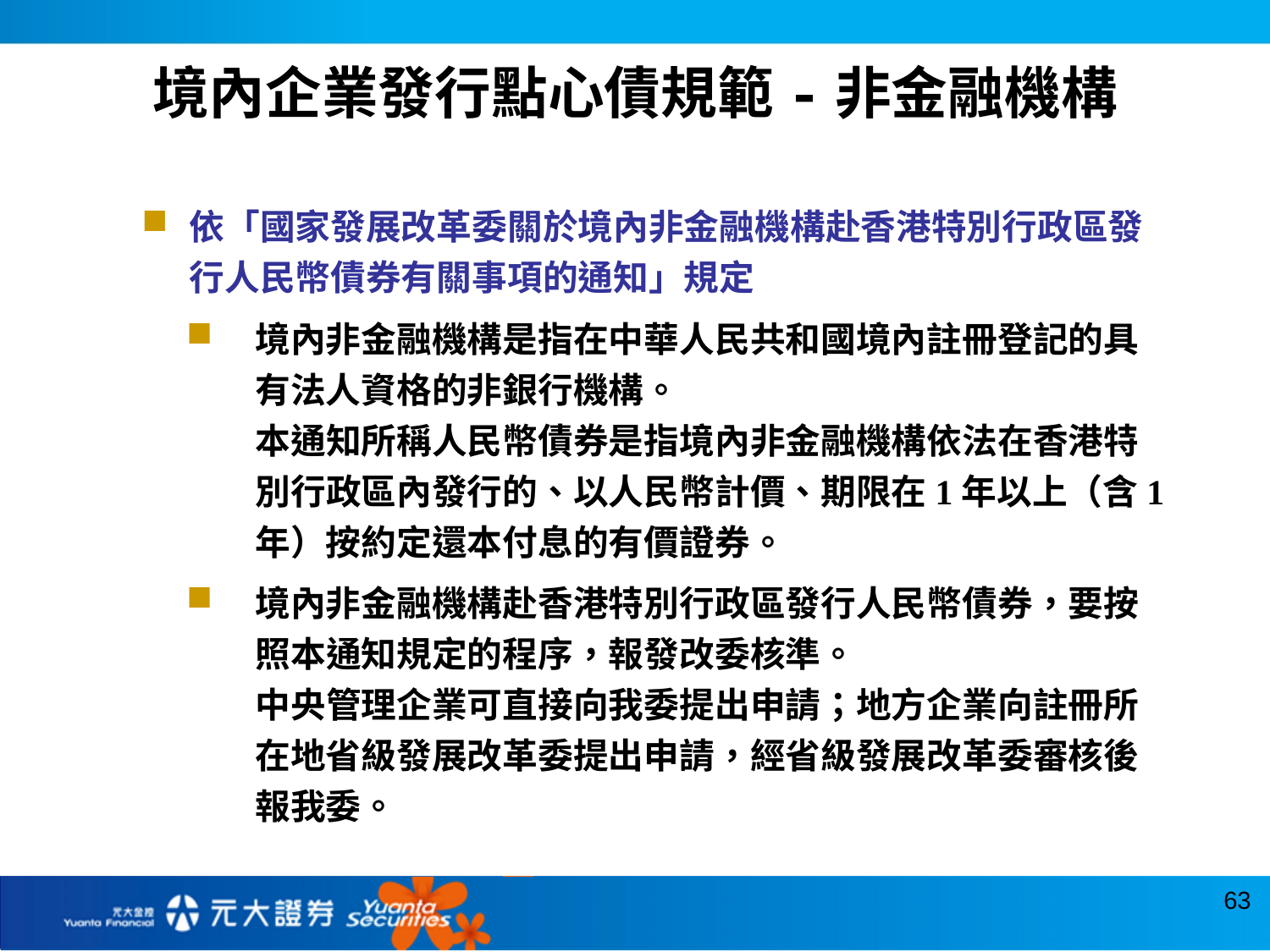

境內企業發行點心債規範-非金融機構
依「國家發展改革委關於境內非金融機構赴香港特別行政區發行人民幣債券有關事項的通知」規定
境內非金融機構是指在中華人民共和國境內註冊登記的具有法人資格的非銀行機構。
本通知所稱人民幣債券是指境內非金融機構依法在香港特別行政區內發行的、以人民幣計價、期限在1年以上（含1年）按約定還本付息的有價證券。
境內非金融機構赴香港特別行政區發行人民幣債券，要按照本通知規定的程序，報發改委核準。
中央管理企業可直接向我委提出申請；地方企業向註冊所在地省級發展改革委提出申請，經省級發展改革委審核後報我委。